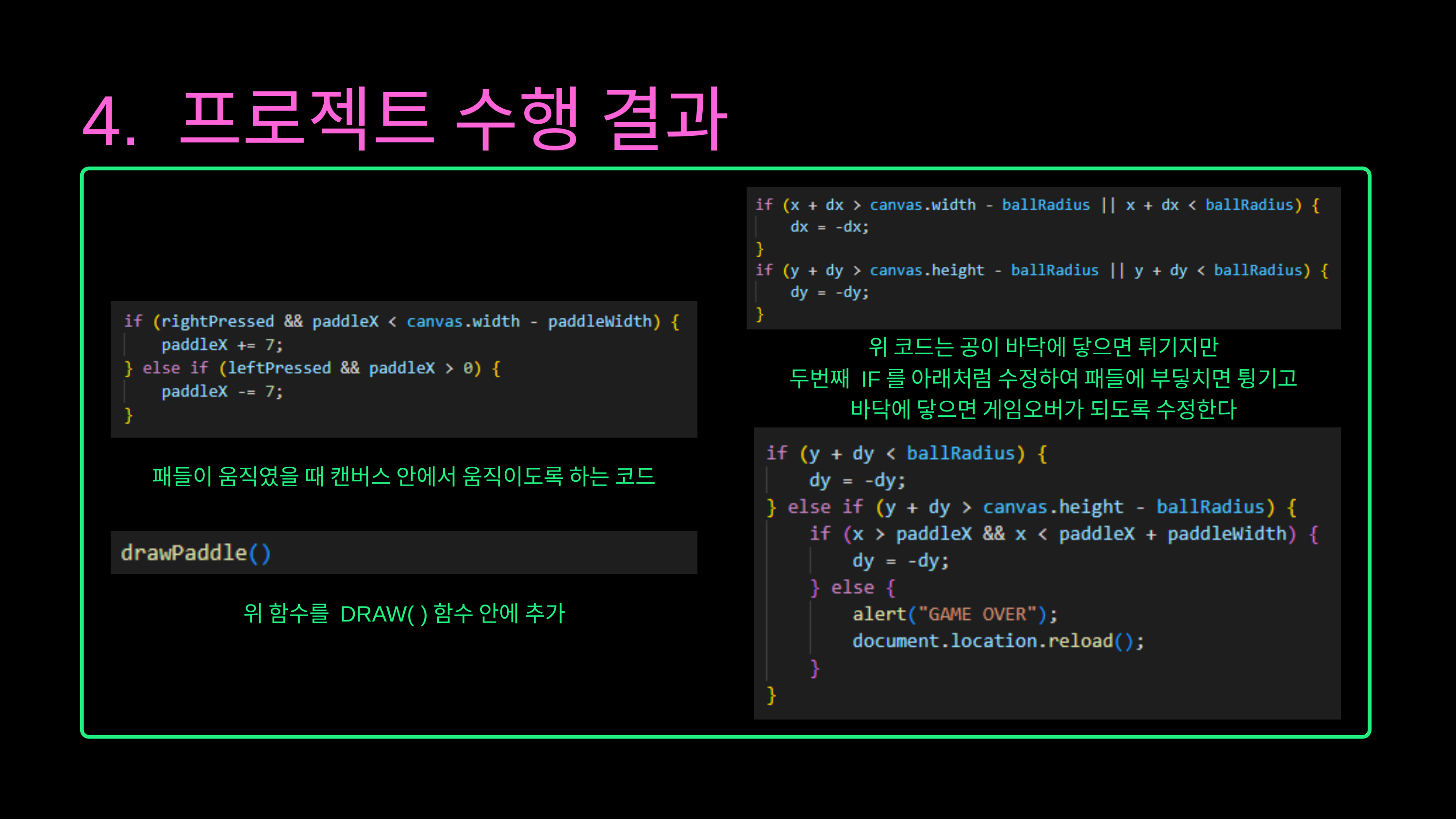

4. 프로젝트 수행 결과

위 코드는 공이 바닥에 닿으면 튀기지만
두번째 IF를 아래처럼 수정하여 패들에 부딯치면 튕기고
바닥에 닿으면 게임오버가 되도록 수정한다

패들이 움직였을 때 캔버스 안에서 움직이도록 하는 코드

위 함수를 DRAW( )함수 안에 추가